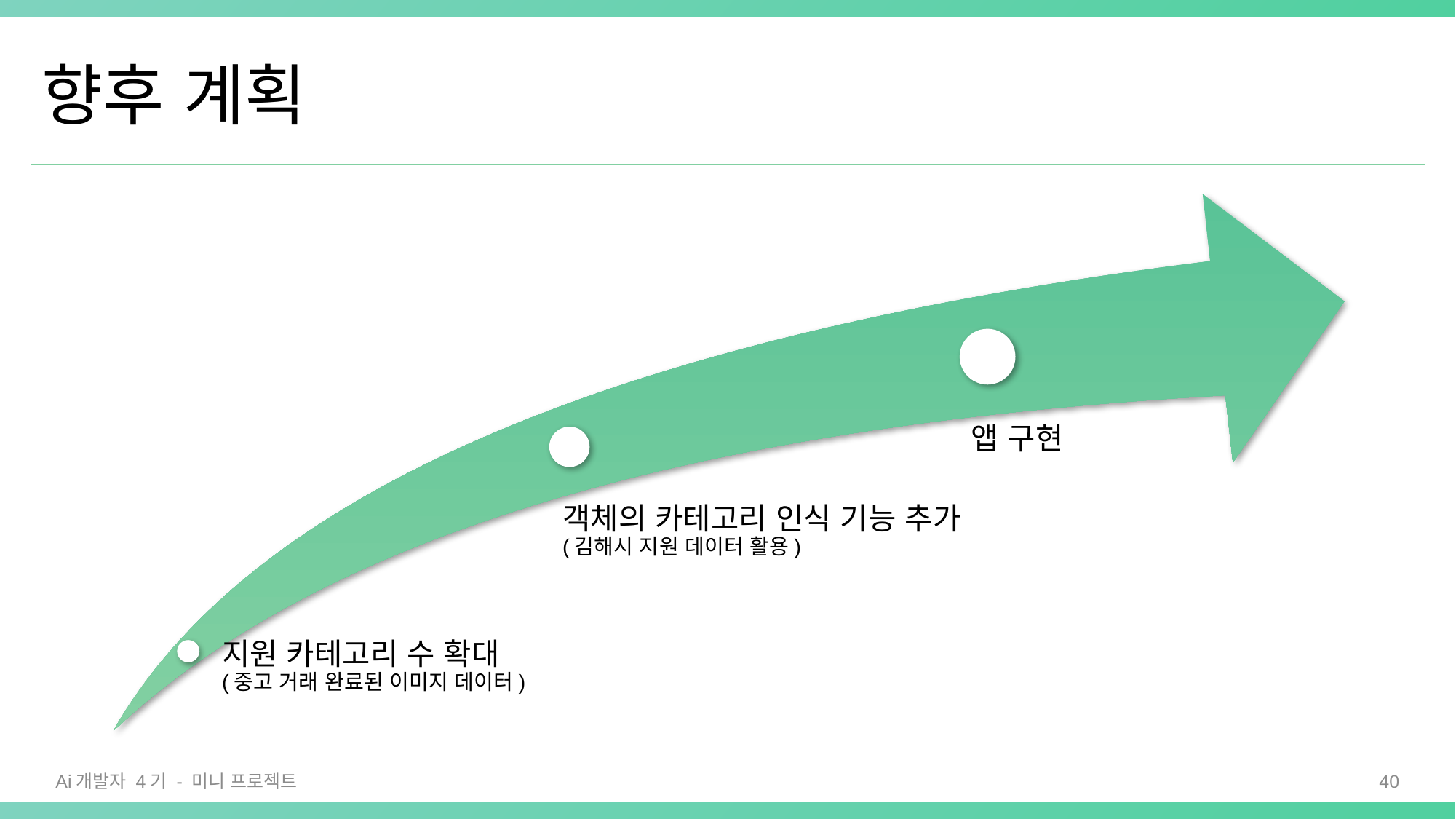

# 향후 계획

지원 카테고리 수 확대
(중고 거래 완료된 이미지 데이터)
객체의 카테고리 인식 기능 추가
(김해시 지원 데이터 활용)
앱 구현
Ai개발자 4기 - 미니 프로젝트
40